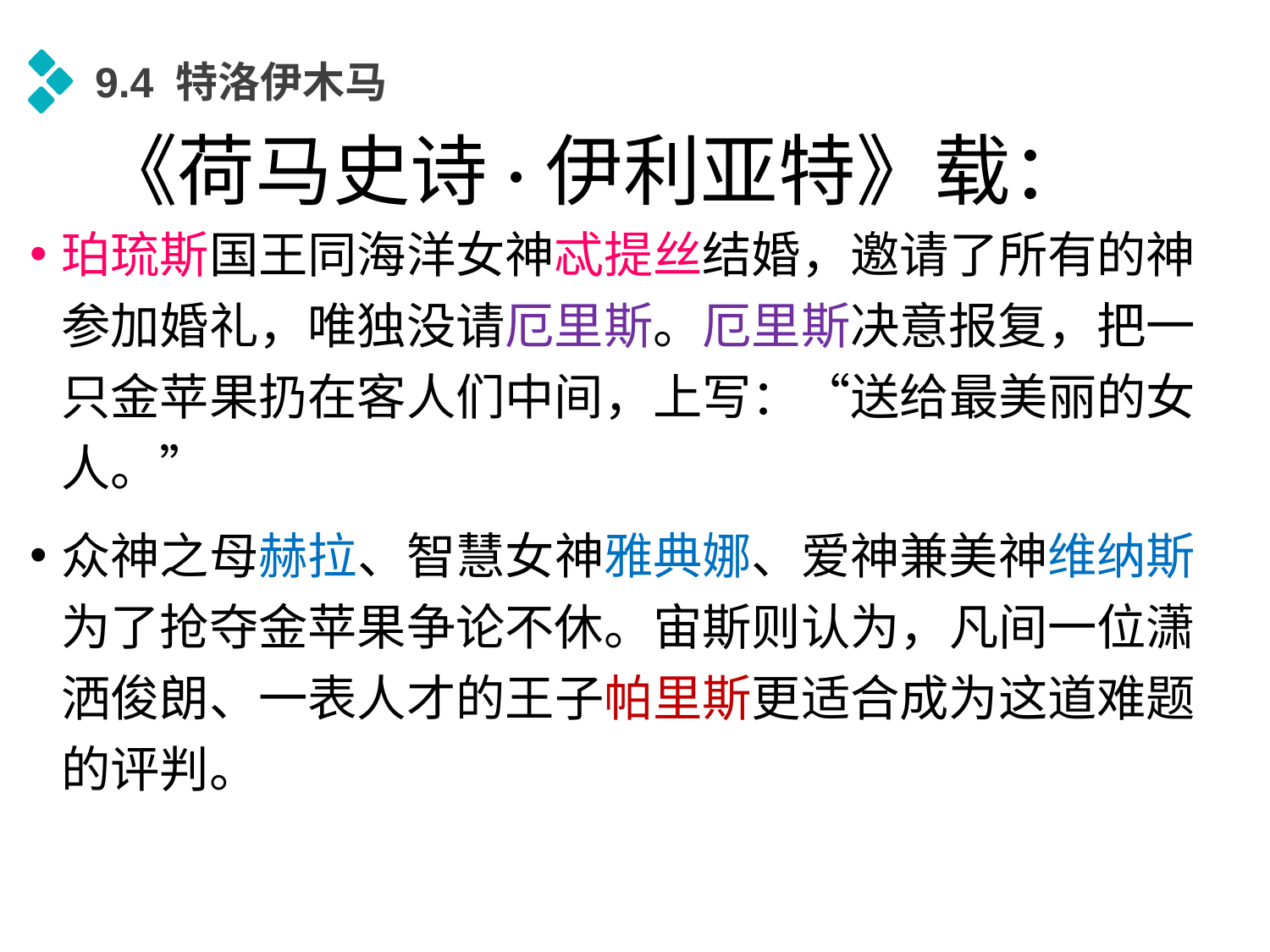

9.4 特洛伊木马

# 《荷马史诗·伊利亚特》载：
珀琉斯国王同海洋女神忒提丝结婚，邀请了所有的神参加婚礼，唯独没请厄里斯。厄里斯决意报复，把一只金苹果扔在客人们中间，上写：“送给最美丽的女人。”
众神之母赫拉、智慧女神雅典娜、爱神兼美神维纳斯为了抢夺金苹果争论不休。宙斯则认为，凡间一位潇洒俊朗、一表人才的王子帕里斯更适合成为这道难题的评判。